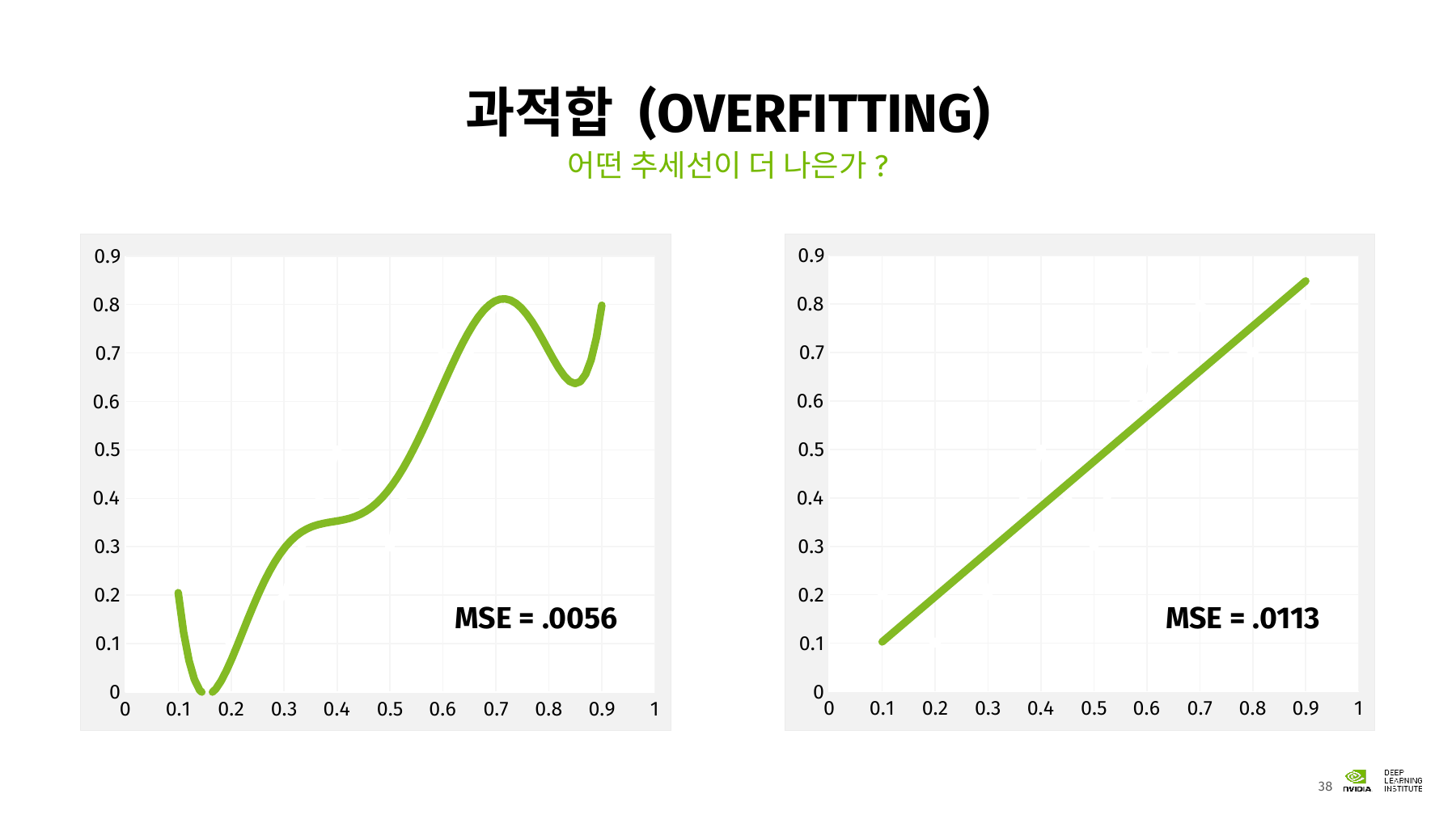

# 과적합 (Overfitting)
어떤 추세선이 더 나은가?

### Chart

| Category | Y-Values |
|---|---|

### Chart

| Category | Y-Values |
|---|---|
MSE = .0056
MSE = .0113